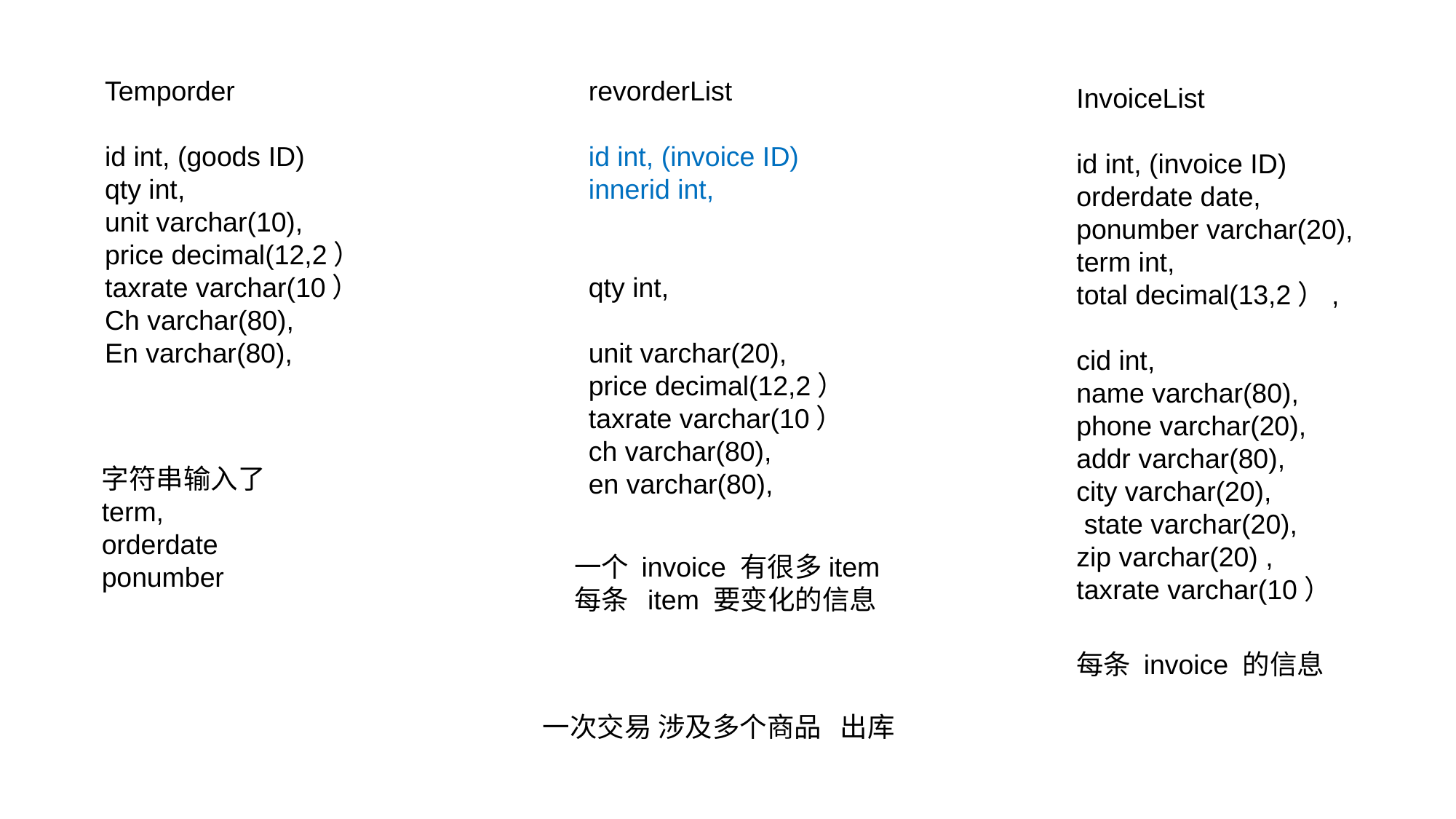

revorderList

id int, (invoice ID)
innerid int,

qty int,

unit varchar(20),
price decimal(12,2）
taxrate varchar(10）
ch varchar(80),
en varchar(80),

Temporder

id int, (goods ID)
qty int,
unit varchar(10),
price decimal(12,2）
taxrate varchar(10）
Ch varchar(80),
En varchar(80),

InvoiceList

id int, (invoice ID)
orderdate date,
ponumber varchar(20),
term int,
total decimal(13,2）,

cid int,
name varchar(80),
phone varchar(20),
addr varchar(80),
city varchar(20),
 state varchar(20),
zip varchar(20) ,
taxrate varchar(10）

字符串输入了
term,
orderdate
ponumber

一个 invoice 有很多item
每条  item 要变化的信息
每条 invoice 的信息
一次交易 涉及多个商品   出库